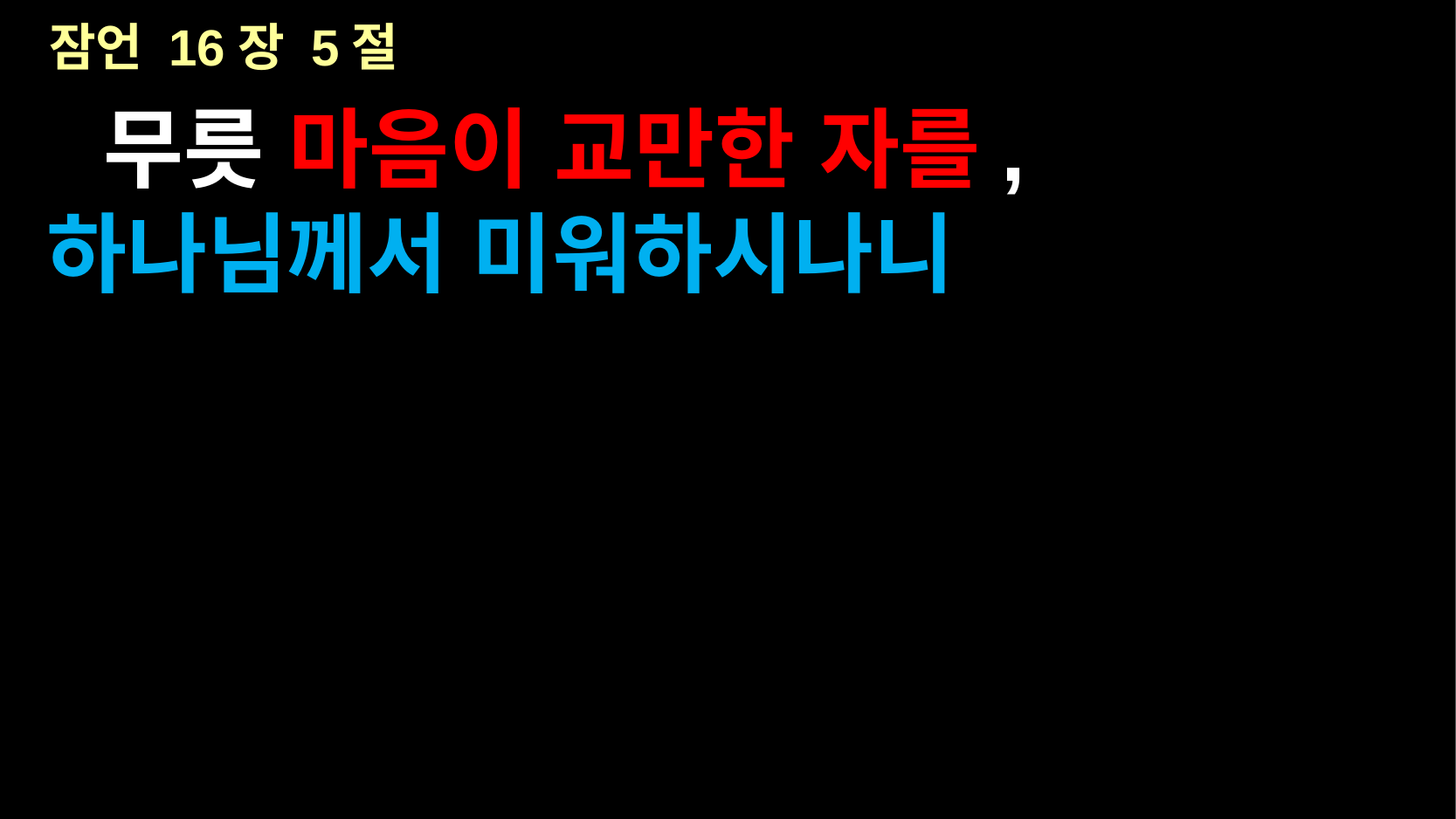

# 잠언 16장 5절
무릇 마음이 교만한 자를, 하나님께서 미워하시나니